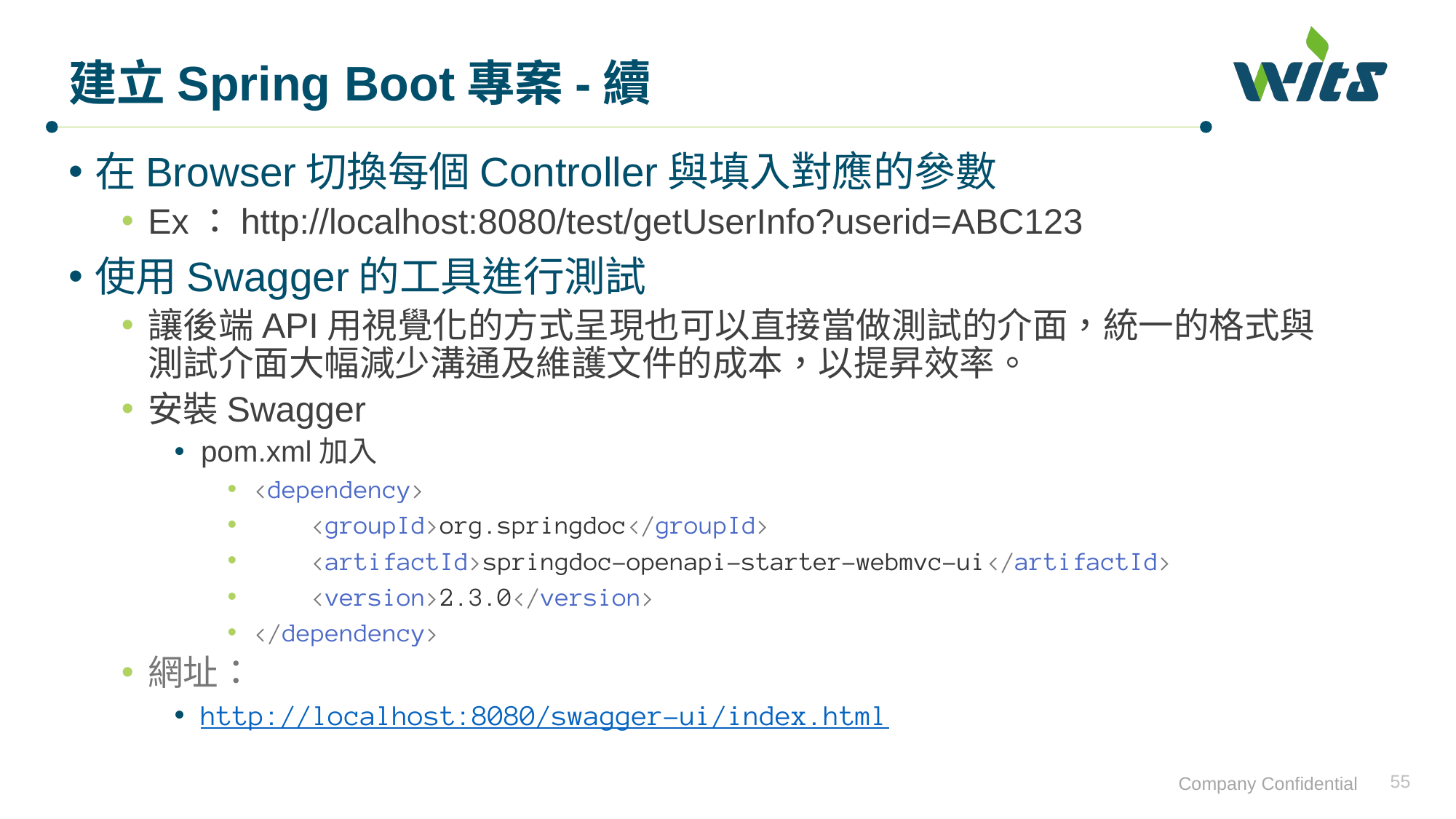

# 建立Spring Boot專案-續
在Browser切換每個Controller與填入對應的參數
Ex：http://localhost:8080/test/getUserInfo?userid=ABC123
使用Swagger的工具進行測試
讓後端API用視覺化的方式呈現也可以直接當做測試的介面，統一的格式與測試介面大幅減少溝通及維護文件的成本，以提昇效率。
安裝Swagger
pom.xml加入
<dependency>
    <groupId>org.springdoc</groupId>
    <artifactId>springdoc-openapi-starter-webmvc-ui</artifactId>
    <version>2.3.0</version>
</dependency>
網址：
http://localhost:8080/swagger-ui/index.html

55